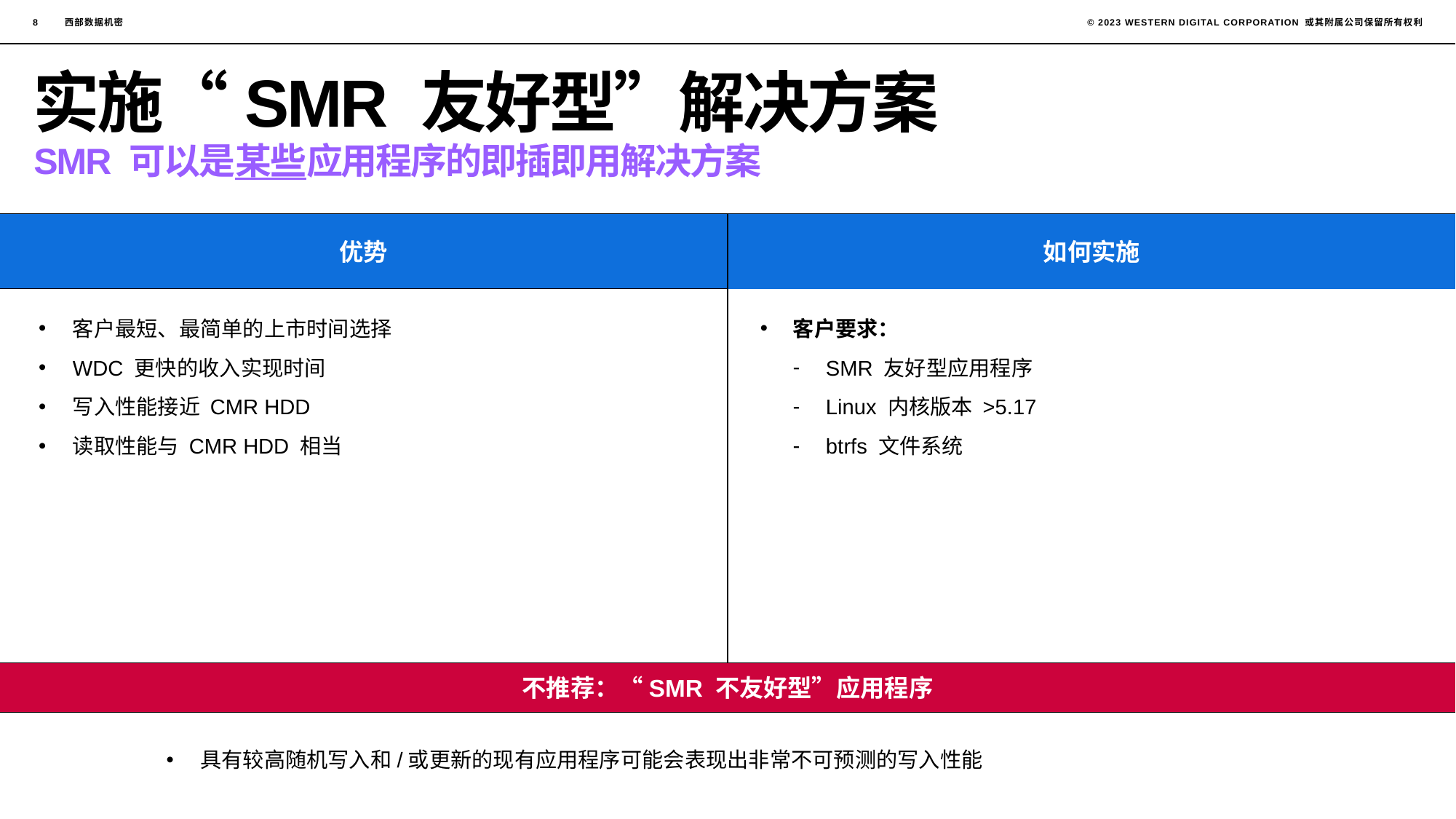

8
# 实施“SMR 友好型”解决方案
SMR 可以是某些应用程序的即插即用解决方案
如何实施
优势
客户最短、最简单的上市时间选择
WDC 更快的收入实现时间
写入性能接近 CMR HDD
读取性能与 CMR HDD 相当

客户要求：
SMR 友好型应用程序
Linux 内核版本 >5.17
btrfs 文件系统
不推荐：“SMR 不友好型”应用程序
具有较高随机写入和/或更新的现有应用程序可能会表现出非常不可预测的写入性能